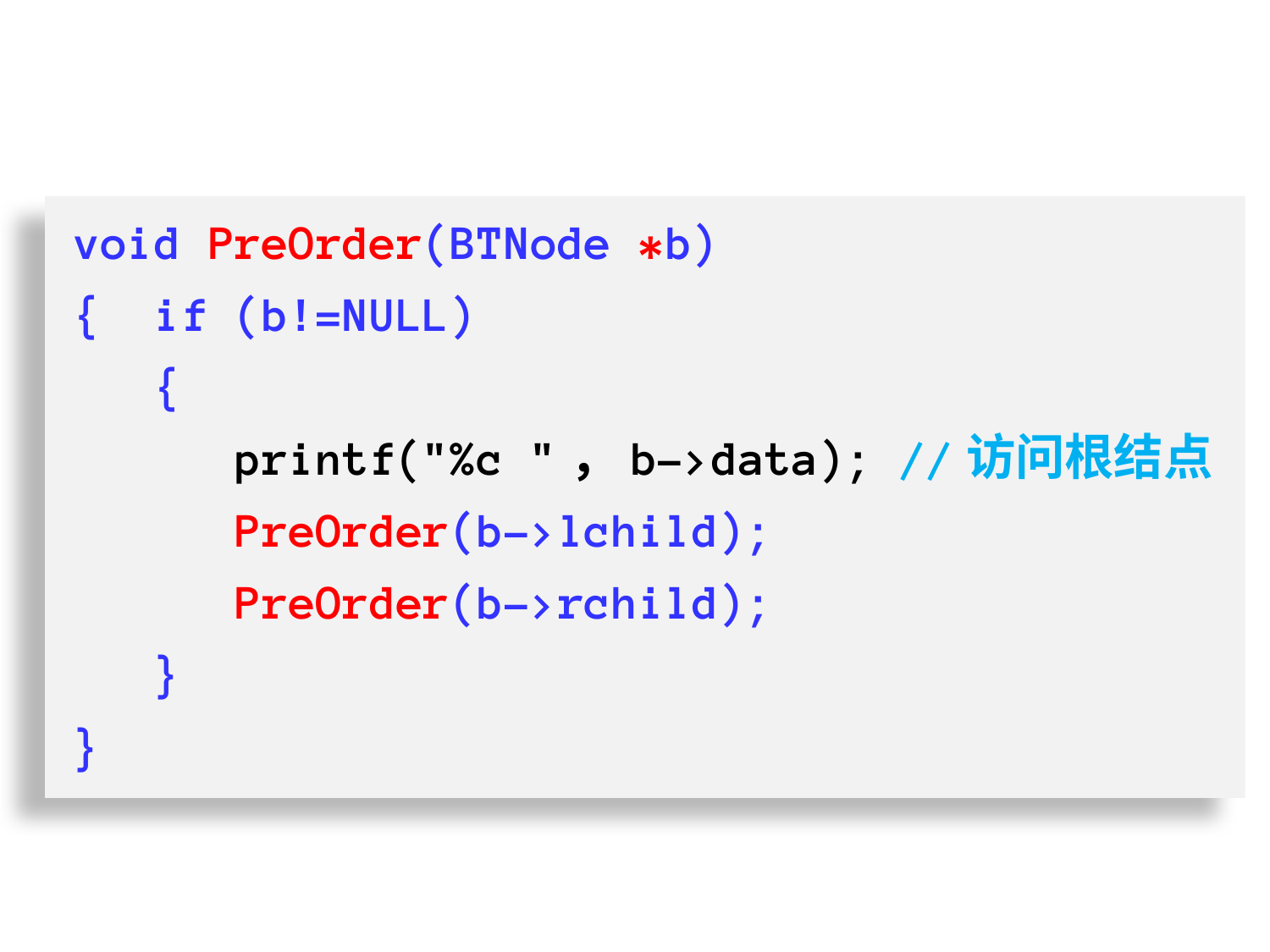

void PreOrder(BTNode *b)
{  if (b!=NULL)
   {
      printf("%c "，b->data); //访问根结点
      PreOrder(b->lchild);
      PreOrder(b->rchild);
   }
}